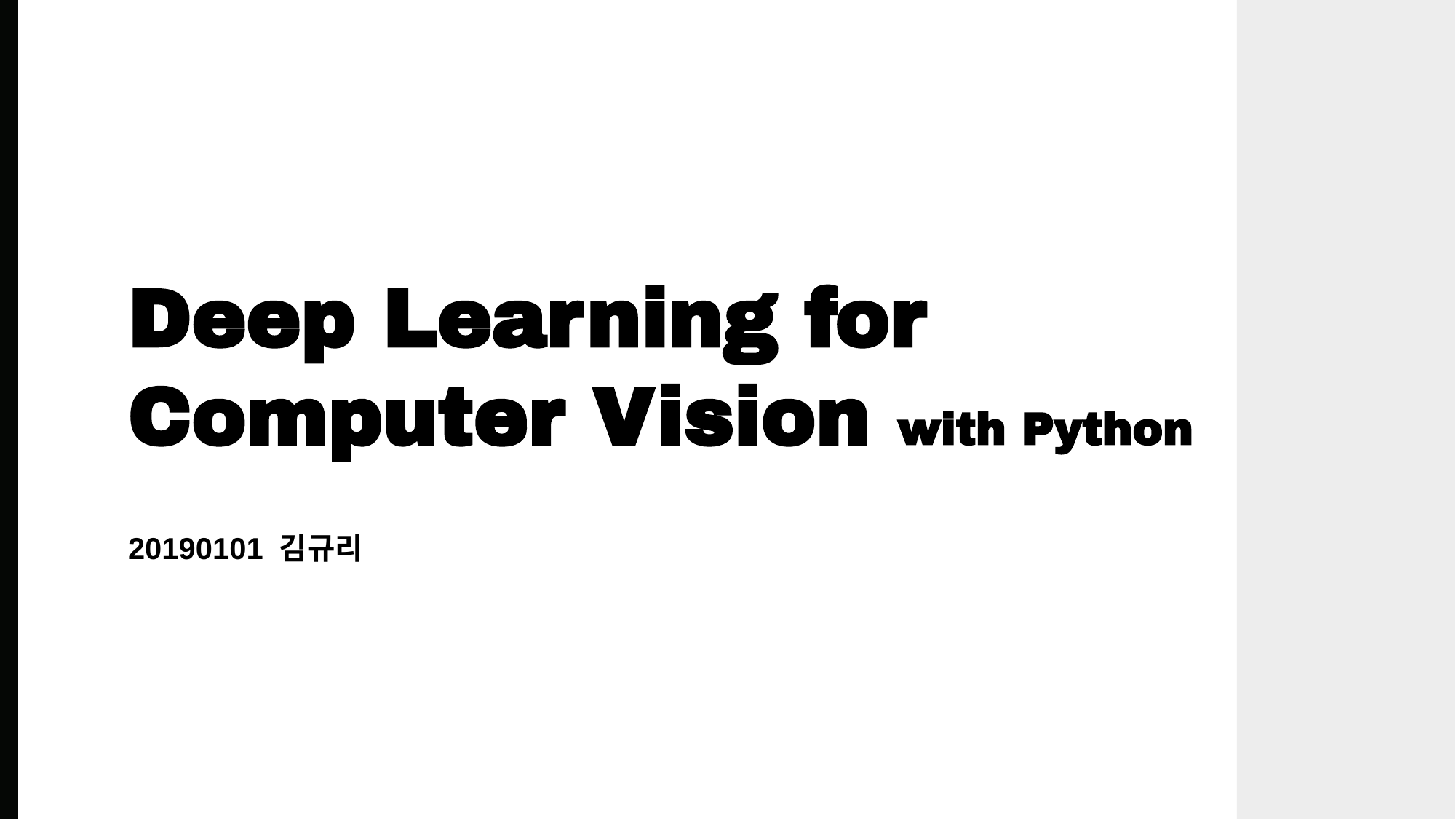

Deep Learning for Computer Vision with Python
20190101 김규리